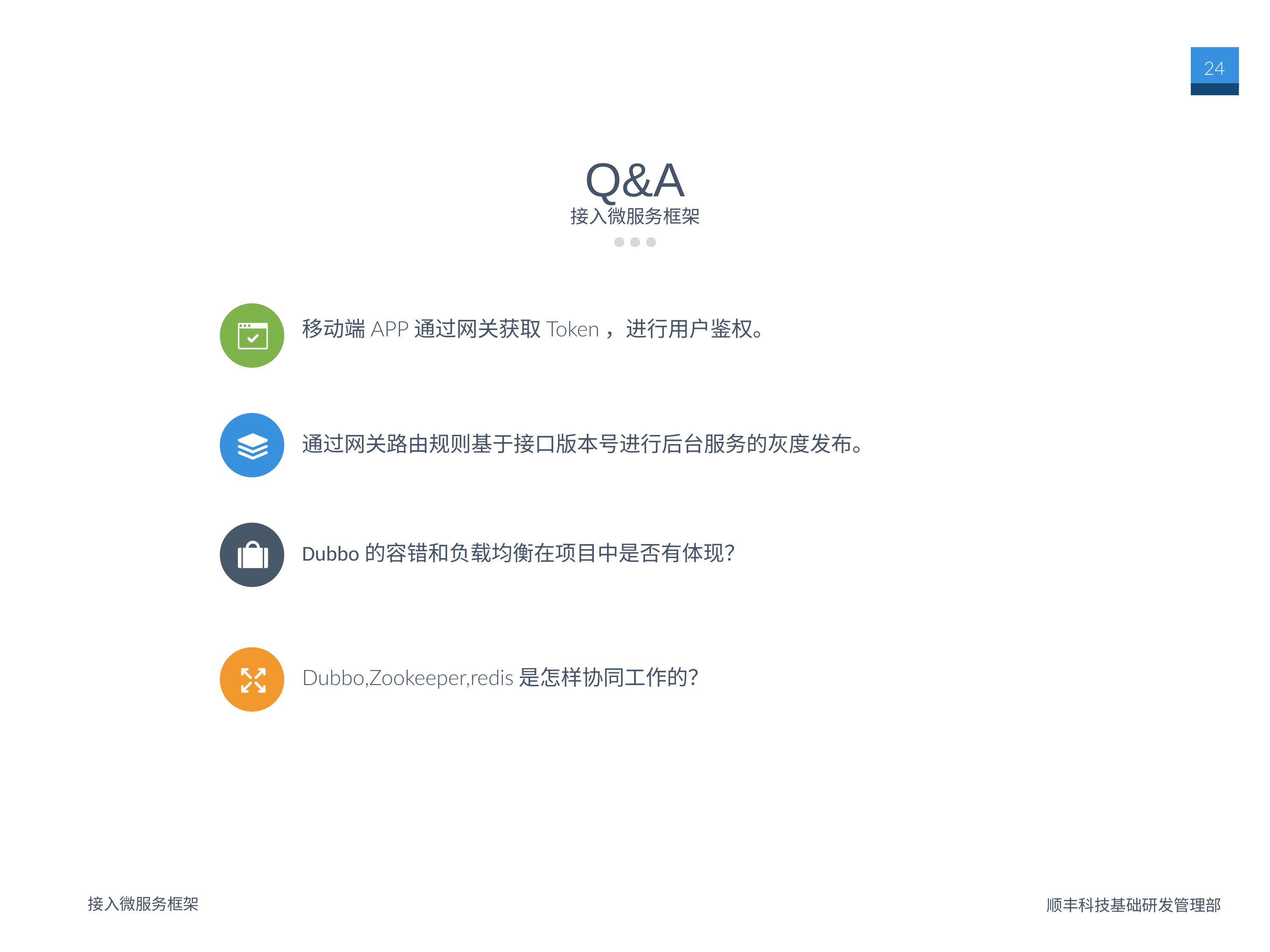

24
Q&A
接入微服务框架

移动端APP通过网关获取Token，进行用户鉴权。

通过网关路由规则基于接口版本号进行后台服务的灰度发布。

Dubbo的容错和负载均衡在项目中是否有体现？

Dubbo,Zookeeper,redis是怎样协同工作的？